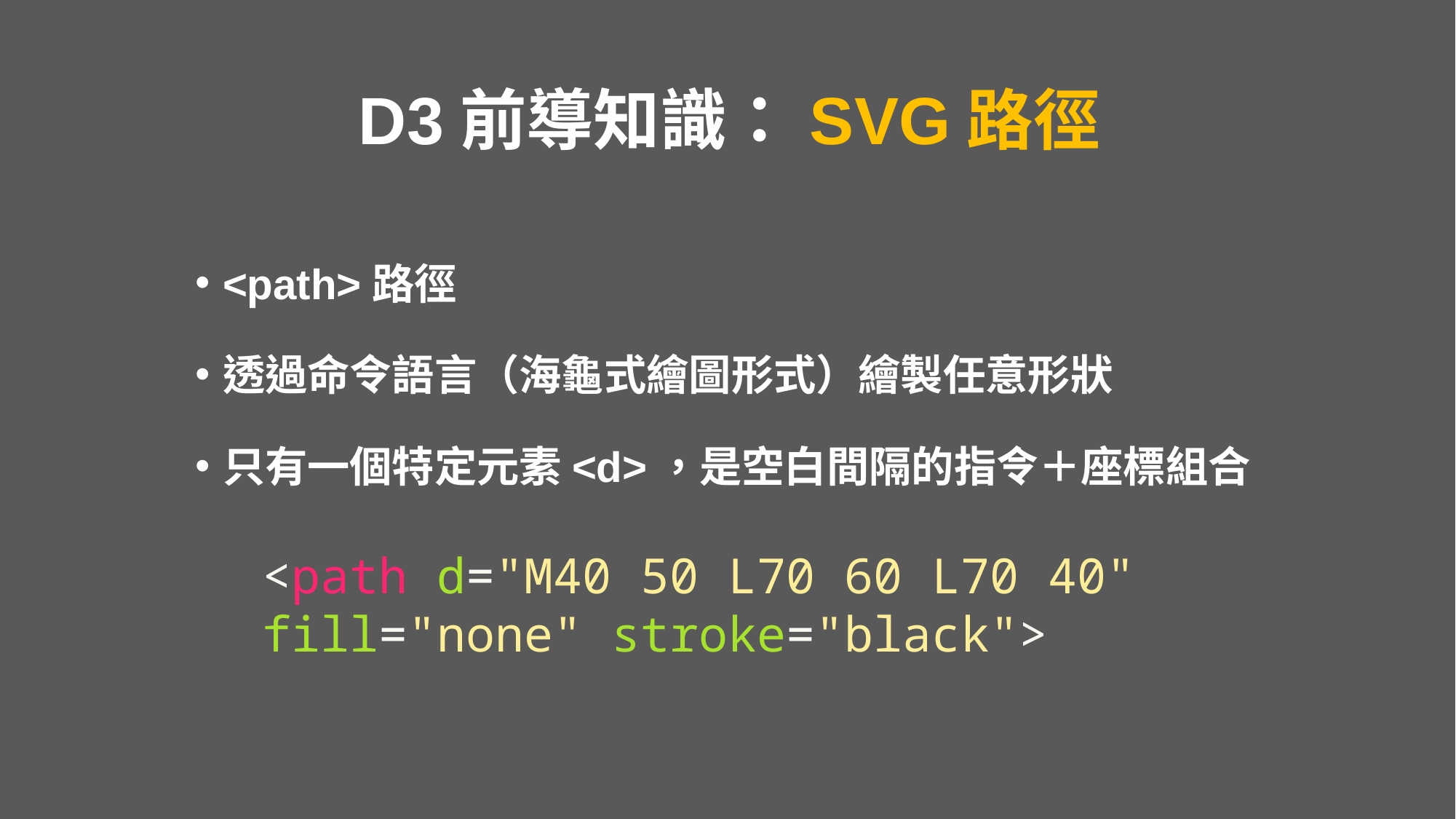

# D3前導知識：SVG路徑
<path>路徑
透過命令語言（海龜式繪圖形式）繪製任意形狀
只有一個特定元素<d>，是空白間隔的指令＋座標組合
<path d="M40 50 L70 60 L70 40"
fill="none" stroke="black">